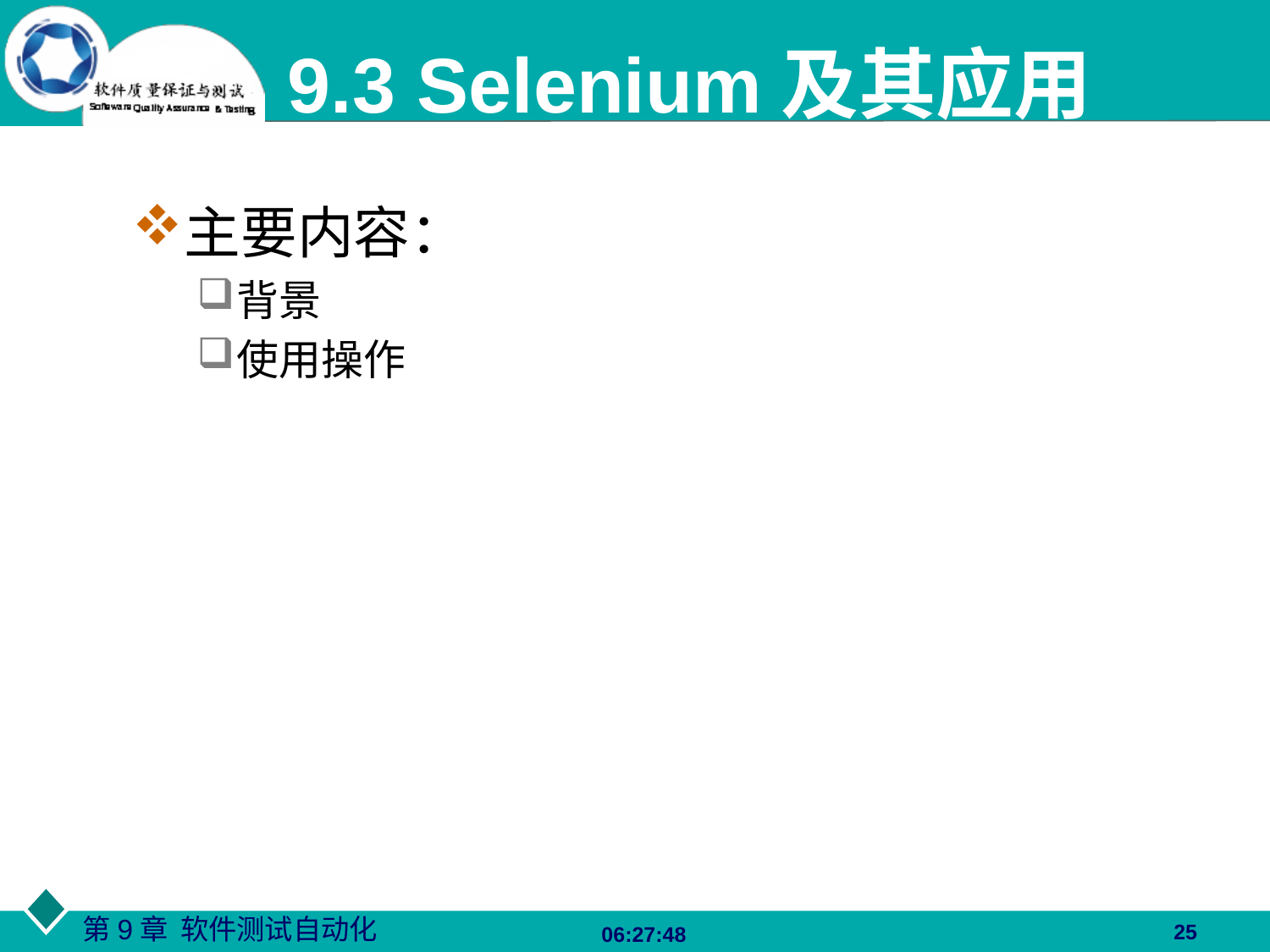

# 9.3 Selenium及其应用
主要内容：
背景
使用操作

25
06:27:48